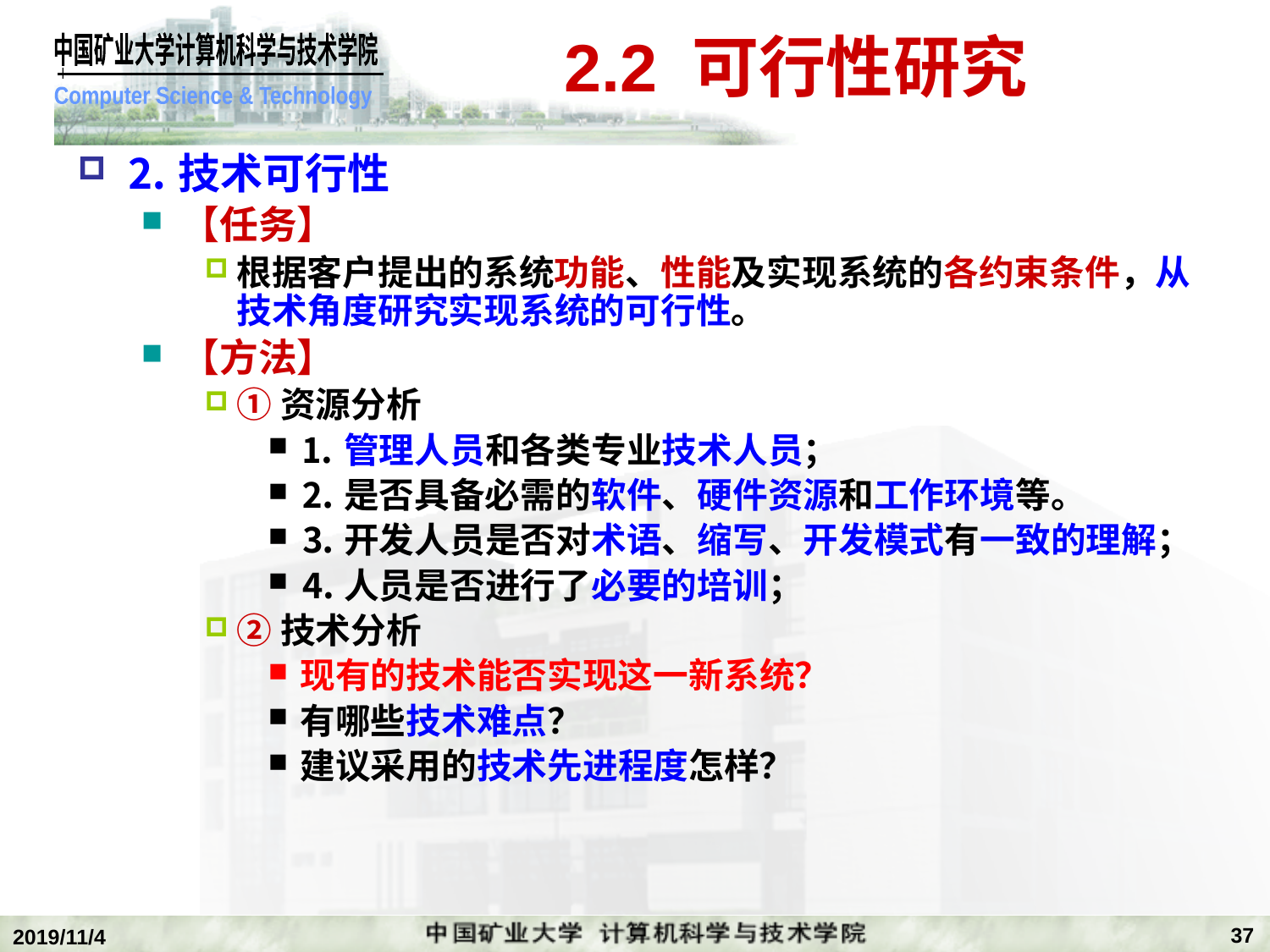

# 2.2 可行性研究
⒉技术可行性
【任务】
根据客户提出的系统功能、性能及实现系统的各约束条件，从技术角度研究实现系统的可行性。
【方法】
①资源分析
⒈管理人员和各类专业技术人员；
⒉是否具备必需的软件、硬件资源和工作环境等。
⒊开发人员是否对术语、缩写、开发模式有一致的理解；
⒋人员是否进行了必要的培训；
②技术分析
现有的技术能否实现这一新系统？
有哪些技术难点？
建议采用的技术先进程度怎样？
37
2019/11/4